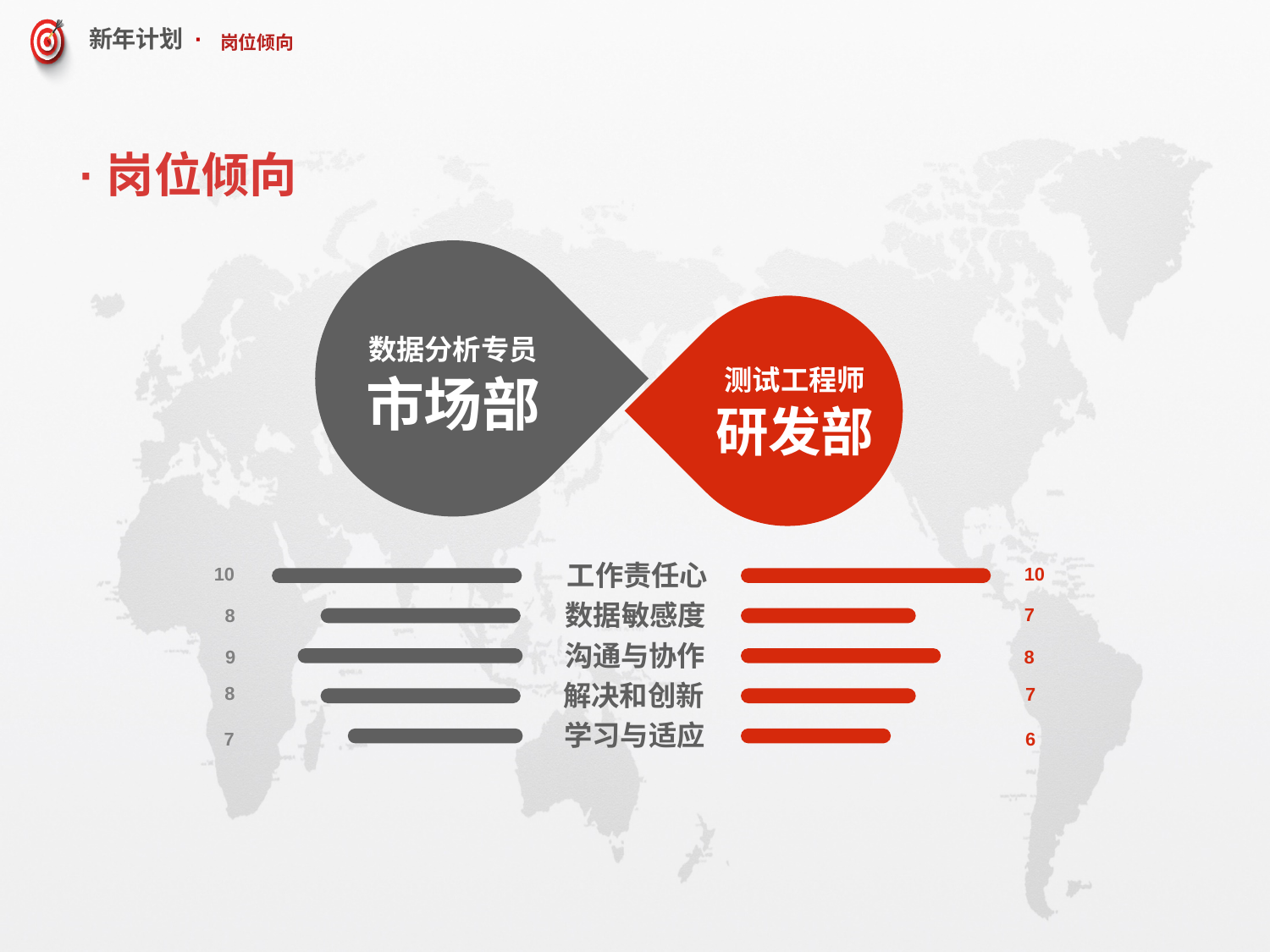

# 岗位倾向
·岗位倾向

数据分析专员
测试工程师
市场部
研发部
工作责任心
10
10

数据敏感度
7
8

沟通与协作
9
8

解决和创新
8
7

学习与适应
7
6